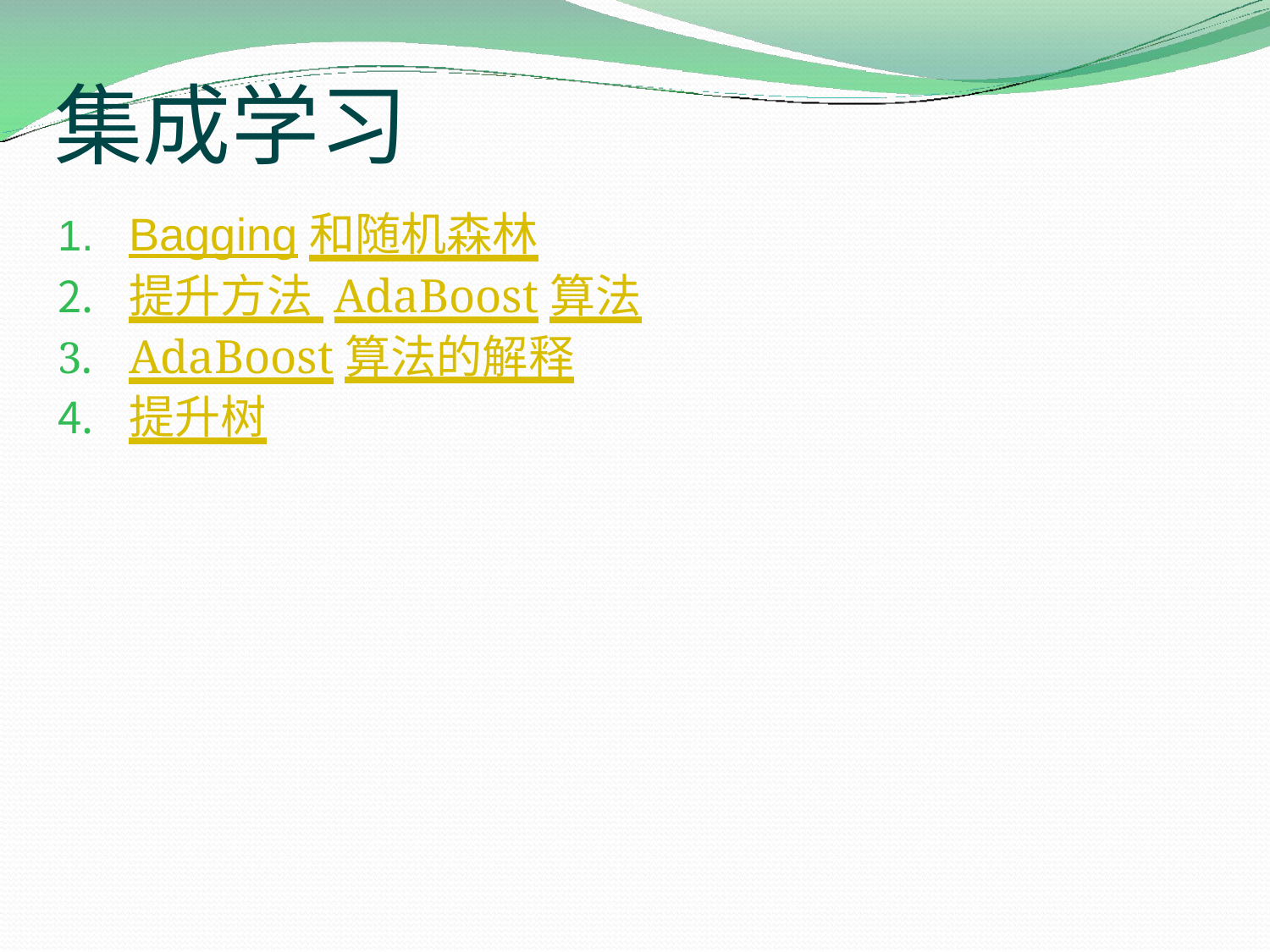

# 集成学习
Bagging和随机森林
提升方法 AdaBoost算法
AdaBoost算法的解释
提升树